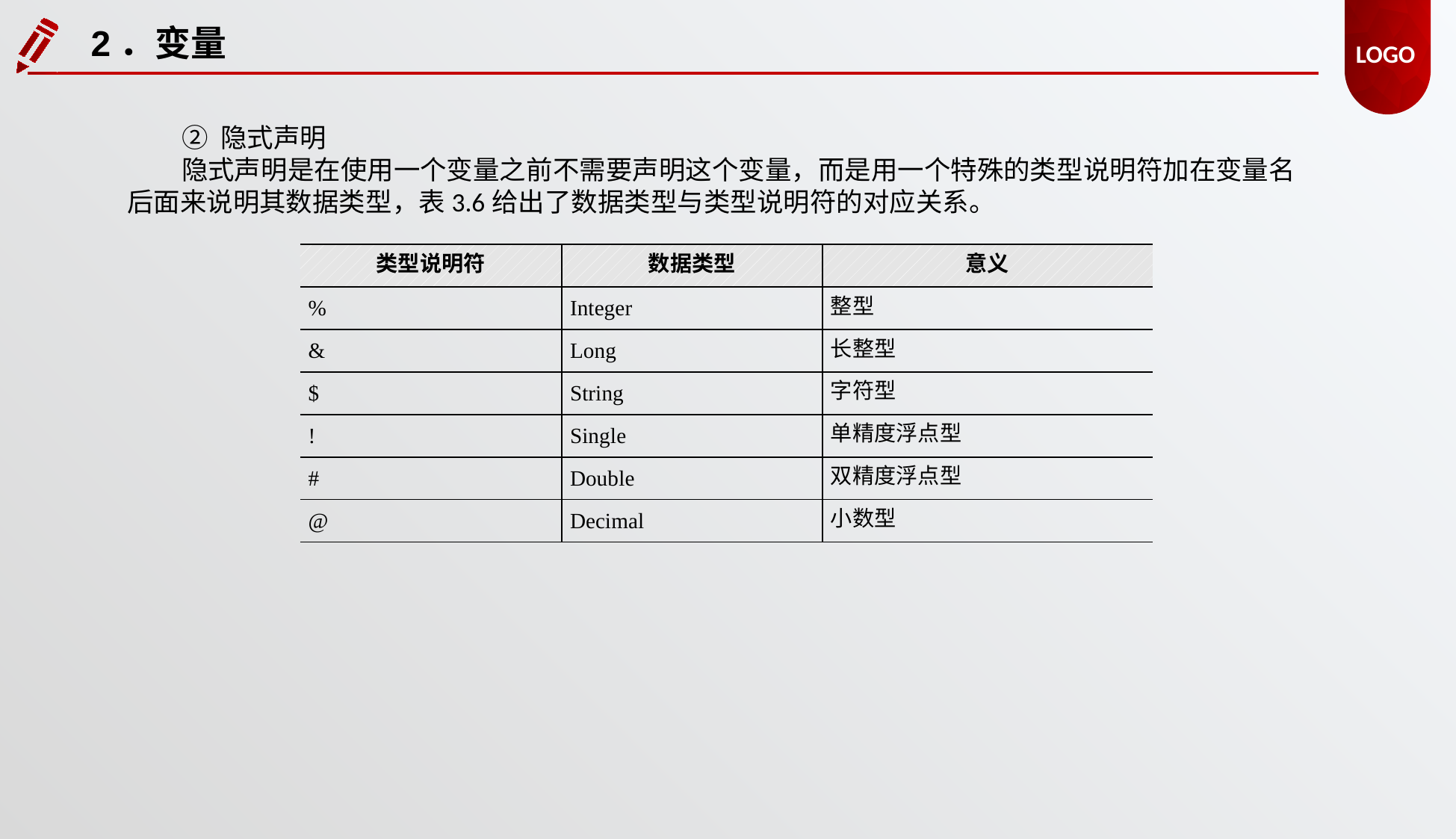

2．变量
② 隐式声明
隐式声明是在使用一个变量之前不需要声明这个变量，而是用一个特殊的类型说明符加在变量名后面来说明其数据类型，表3.6给出了数据类型与类型说明符的对应关系。
| 类型说明符 | 数据类型 | 意义 |
| --- | --- | --- |
| % | Integer | 整型 |
| & | Long | 长整型 |
| $ | String | 字符型 |
| ! | Single | 单精度浮点型 |
| # | Double | 双精度浮点型 |
| @ | Decimal | 小数型 |